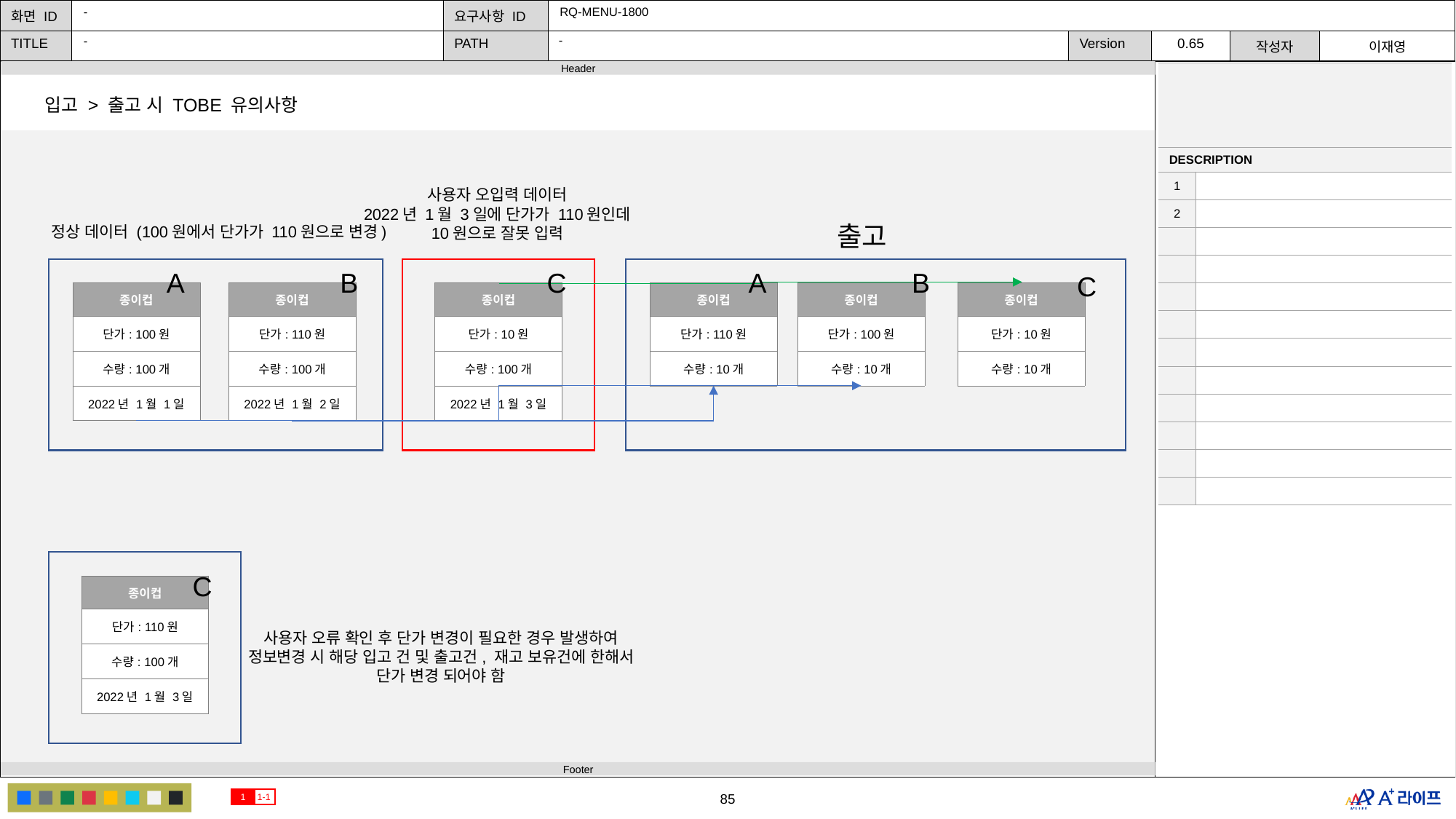

-

RQ-MENU-1800

-
-
|  |  |
| --- | --- |
| DESCRIPTION |  |
| 1 |  |
| 2 |  |
|  |  |
|  |  |
|  |  |
|  |  |
|  |  |
|  |  |
|  |  |
|  |  |
|  |  |
|  |  |
입고 > 출고 시 TOBE 유의사항
사용자 오입력 데이터
2022년 1월 3일에 단가가 110원인데
10원으로 잘못 입력
출고
정상 데이터 (100원에서 단가가 110원으로 변경)

A
B
C
A
B
C
| 종이컵 |
| --- |
| 단가: 100원 |
| 수량: 100개 |
| 2022년 1월 1일 |
| 종이컵 |
| --- |
| 단가: 110원 |
| 수량: 100개 |
| 2022년 1월 2일 |
| 종이컵 |
| --- |
| 단가: 10원 |
| 수량: 100개 |
| 2022년 1월 3일 |
| 종이컵 |
| --- |
| 단가: 110원 |
| 수량: 10개 |
| 종이컵 |
| --- |
| 단가: 100원 |
| 수량: 10개 |
| 종이컵 |
| --- |
| 단가: 10원 |
| 수량: 10개 |

C
| 종이컵 |
| --- |
| 단가: 110원 |
| 수량: 100개 |
| 2022년 1월 3일 |
사용자 오류 확인 후 단가 변경이 필요한 경우 발생하여
정보변경 시 해당 입고 건 및 출고건, 재고 보유건에 한해서
단가 변경 되어야 함
1
1-1